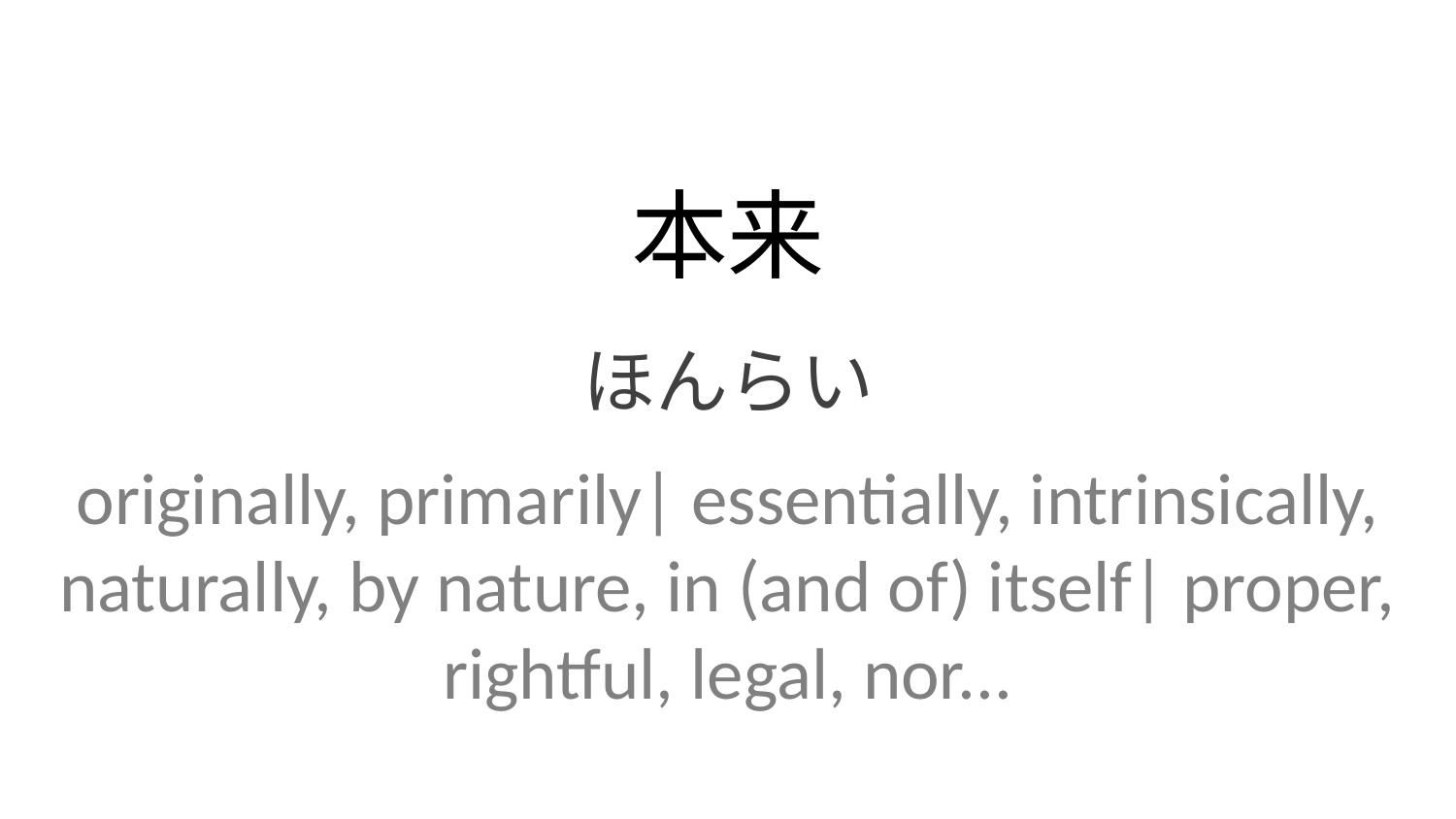

本来

ほんらい
originally, primarily| essentially, intrinsically, naturally, by nature, in (and of) itself| proper, rightful, legal, nor...